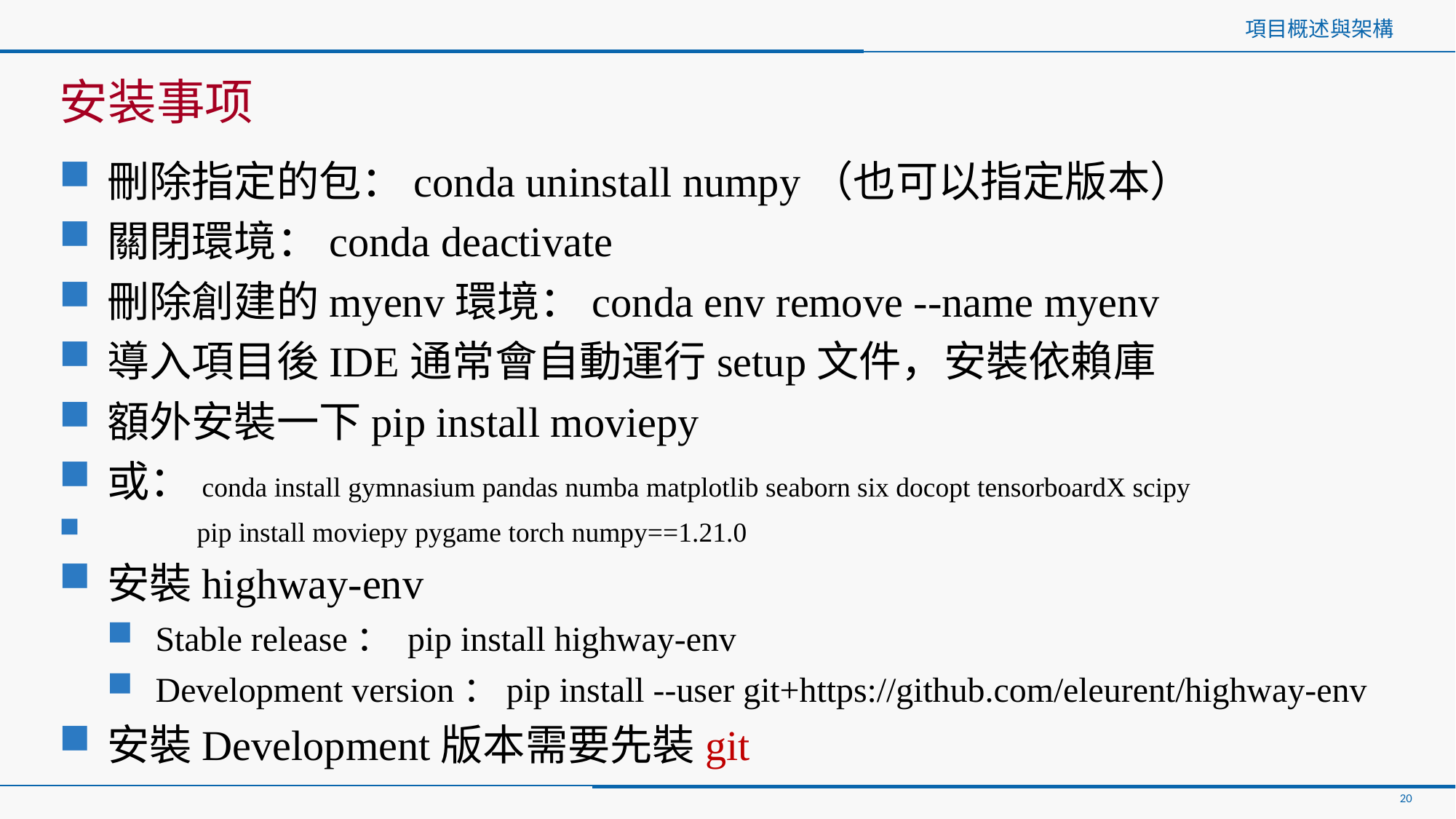

# 項目概述與架構
安装事项
刪除指定的包：conda uninstall numpy（也可以指定版本）
關閉環境：conda deactivate
刪除創建的myenv環境：conda env remove --name myenv
導入項目後IDE通常會自動運行setup文件，安裝依賴庫
額外安裝一下pip install moviepy
或：conda install gymnasium pandas numba matplotlib seaborn six docopt tensorboardX scipy
             pip install moviepy pygame torch numpy==1.21.0
安裝highway-env
Stable release： pip install highway-env
Development version：pip install --user git+https://github.com/eleurent/highway-env
安裝Development版本需要先裝git

20